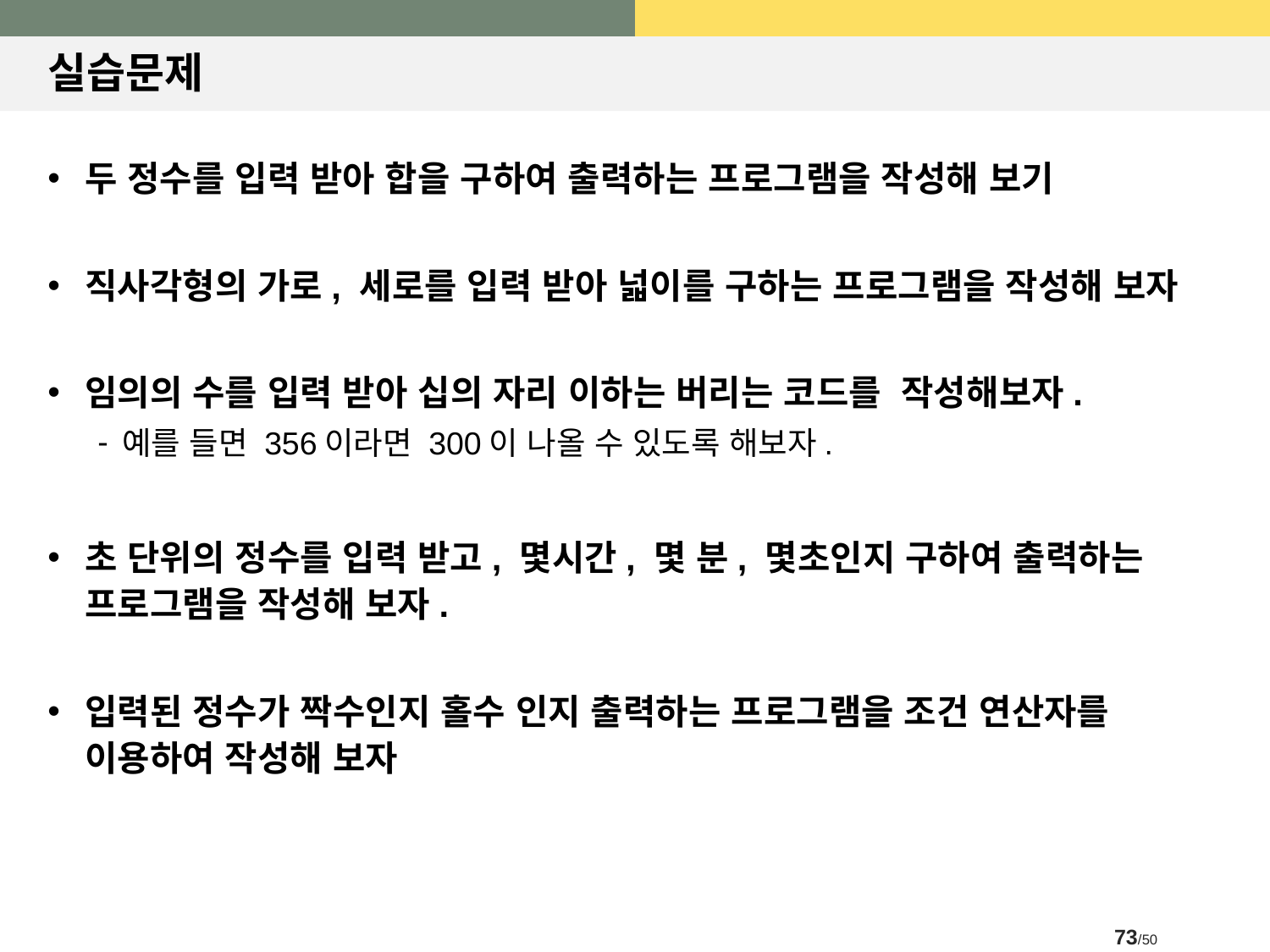

# 실습문제
두 정수를 입력 받아 합을 구하여 출력하는 프로그램을 작성해 보기

직사각형의 가로, 세로를 입력 받아 넓이를 구하는 프로그램을 작성해 보자

임의의 수를 입력 받아 십의 자리 이하는 버리는 코드를  작성해보자.
예를 들면 356이라면 300이 나올 수 있도록 해보자.

초 단위의 정수를 입력 받고, 몇시간, 몇 분, 몇초인지 구하여 출력하는 프로그램을 작성해 보자.

입력된 정수가 짝수인지 홀수 인지 출력하는 프로그램을 조건 연산자를 이용하여 작성해 보자